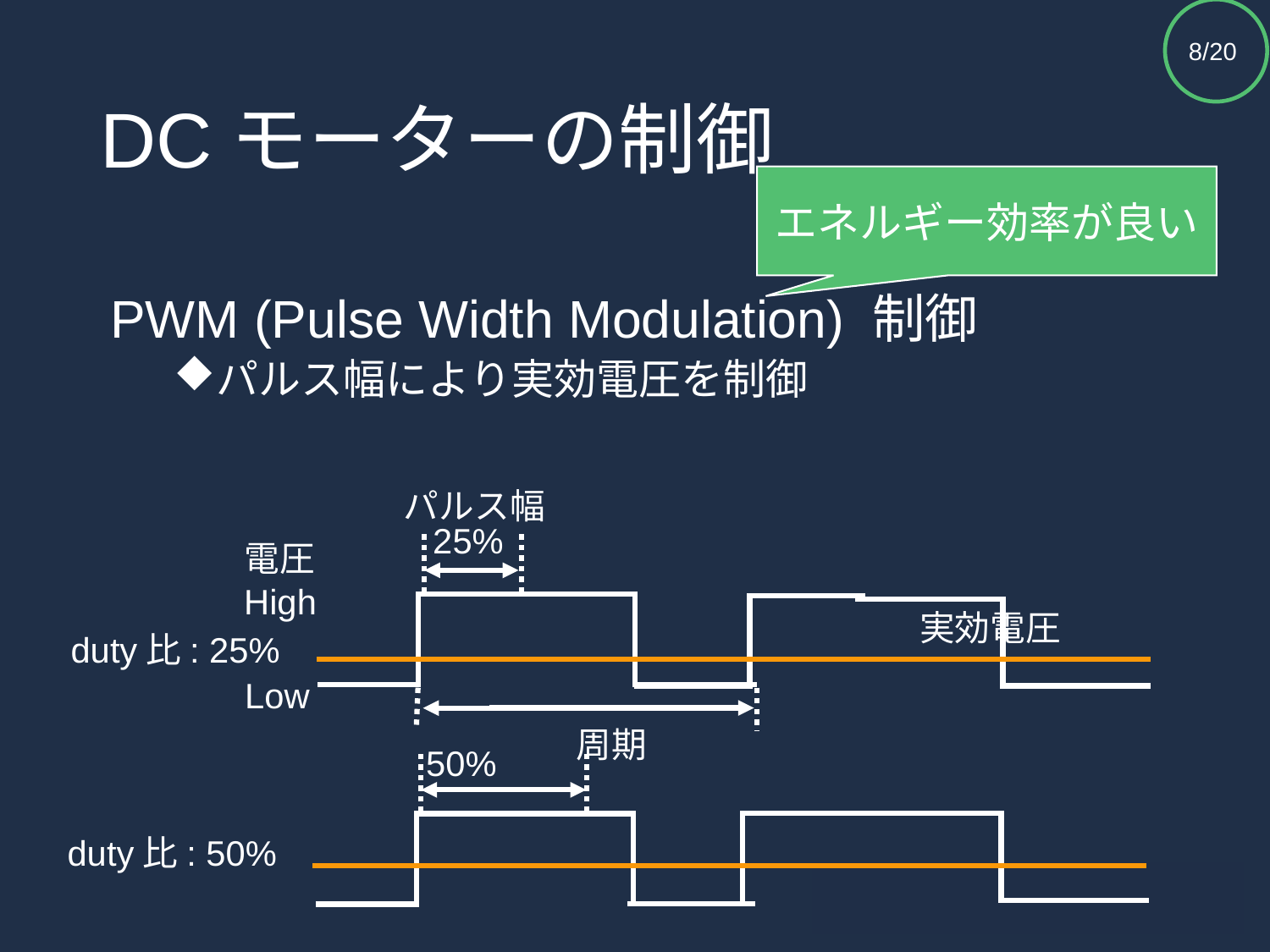

# DCモーターの制御
エネルギー効率が良い
PWM (Pulse Width Modulation) 制御
パルス幅により実効電圧を制御

パルス幅
25%
電圧
High
実効電圧
duty比: 25%
Low
周期
50%
duty比: 50%